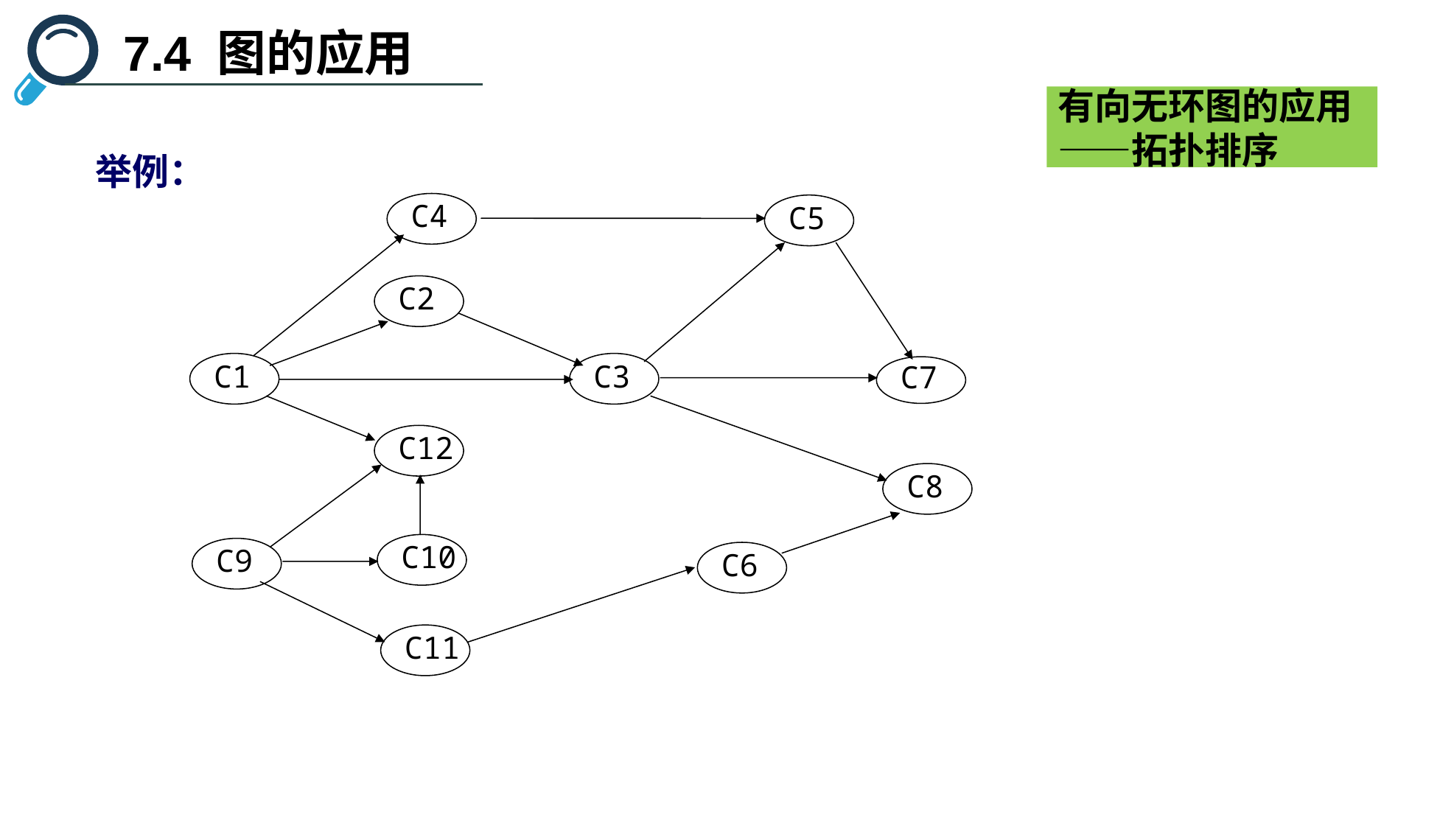

7.4 图的应用
有向无环图的应用——拓扑排序
举例：
C4
C5

C2

C1
C3
C7

C12
C8

C10
C9
C6

C11